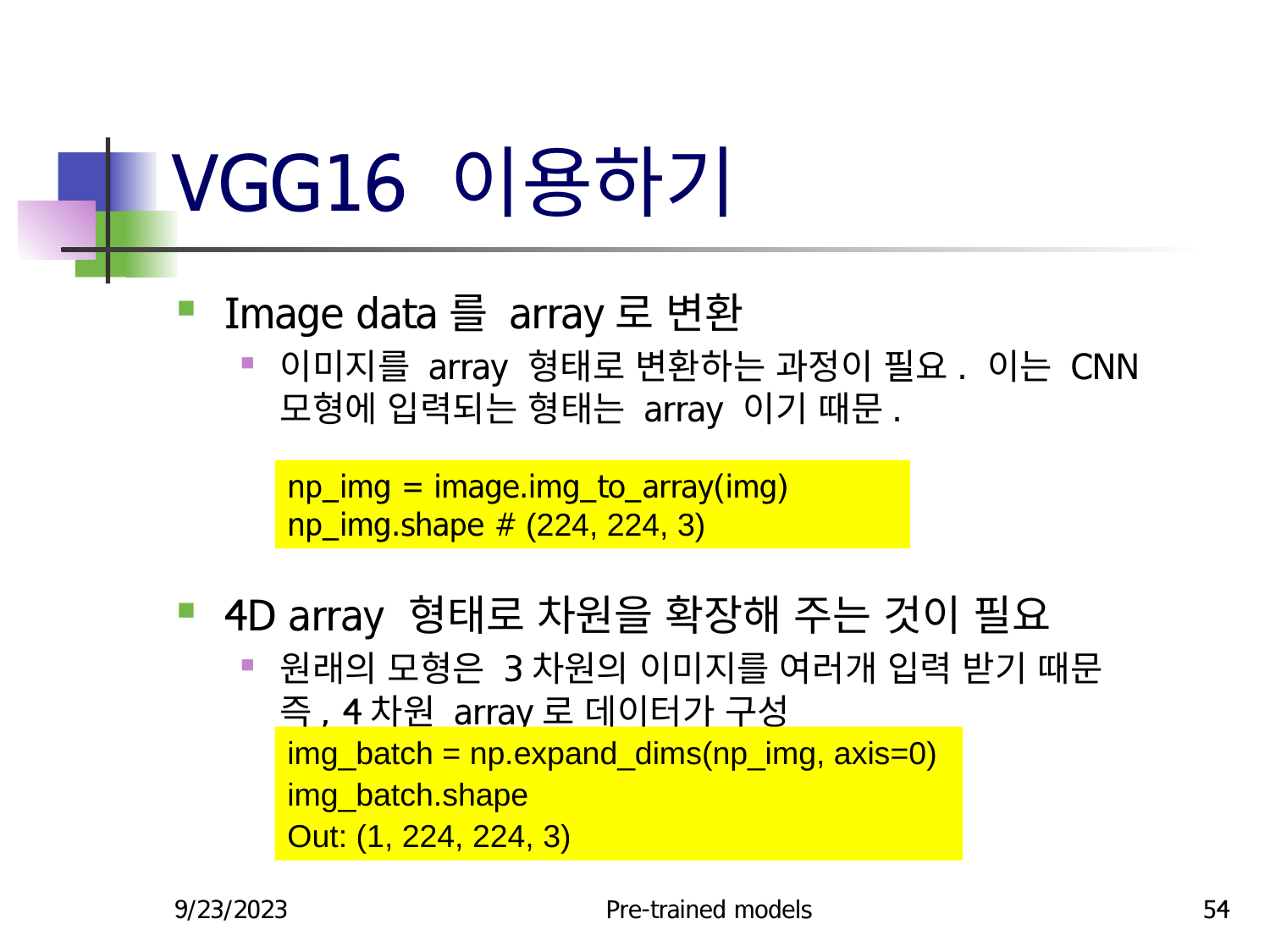

# VGG16 이용하기
Image data를 array로 변환
이미지를 array 형태로 변환하는 과정이 필요. 이는 CNN 모형에 입력되는 형태는 array 이기 때문.

4D array 형태로 차원을 확장해 주는 것이 필요
원래의 모형은 3차원의 이미지를 여러개 입력 받기 때문
즉, 4차원 array로 데이터가 구성
np_img = image.img_to_array(img)
np_img.shape # (224, 224, 3)
img_batch = np.expand_dims(np_img, axis=0)
img_batch.shape
Out: (1, 224, 224, 3)
9/23/2023
Pre-trained models
54